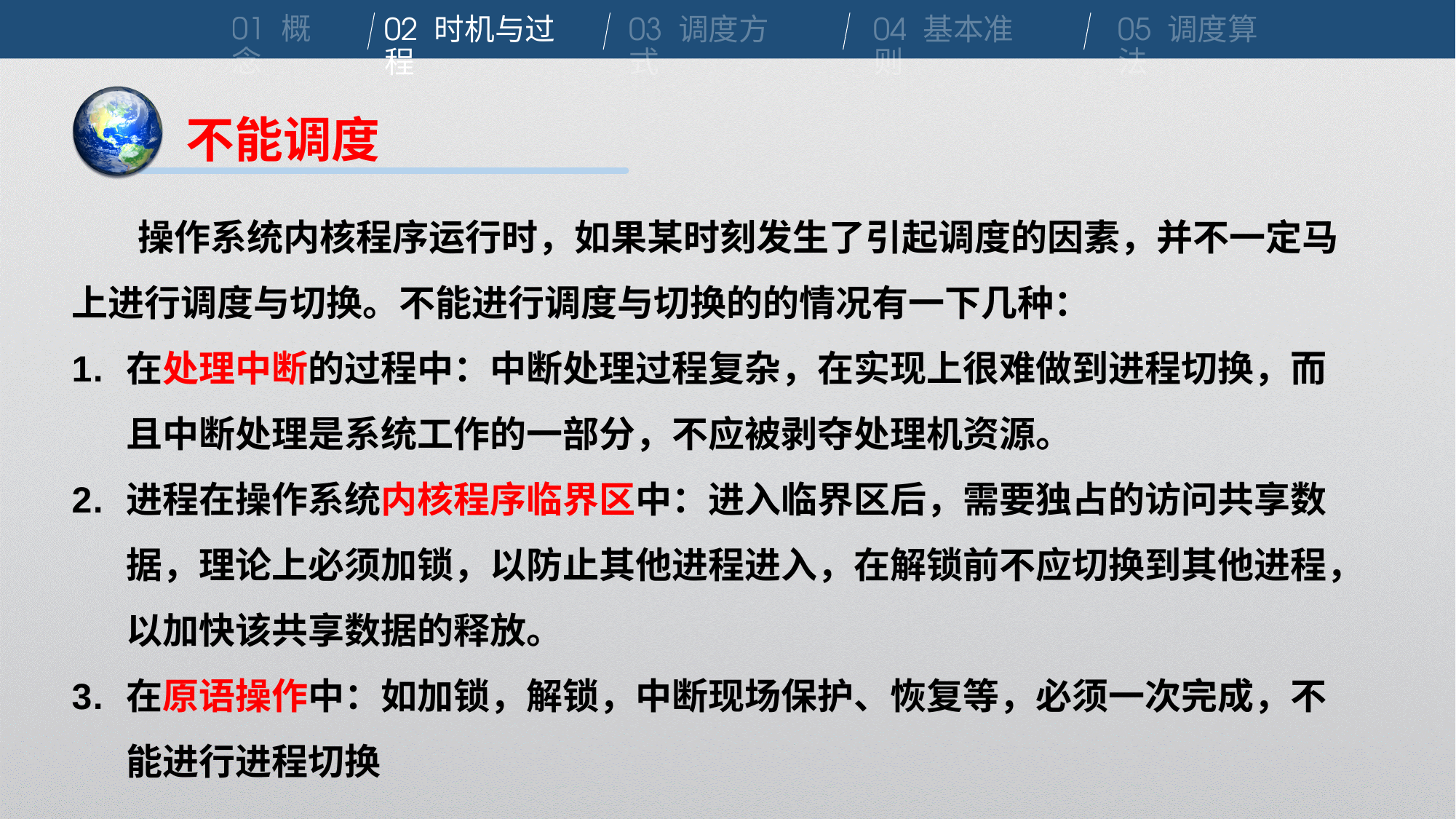

01 概念
02 时机与过程
03 调度方式
04 基本准则
05 调度算法
不能调度
       操作系统内核程序运行时，如果某时刻发生了引起调度的因素，并不一定马上进行调度与切换。不能进行调度与切换的的情况有一下几种：
在处理中断的过程中：中断处理过程复杂，在实现上很难做到进程切换，而且中断处理是系统工作的一部分，不应被剥夺处理机资源。
进程在操作系统内核程序临界区中：进入临界区后，需要独占的访问共享数据，理论上必须加锁，以防止其他进程进入，在解锁前不应切换到其他进程，以加快该共享数据的释放。
在原语操作中：如加锁，解锁，中断现场保护、恢复等，必须一次完成，不能进行进程切换